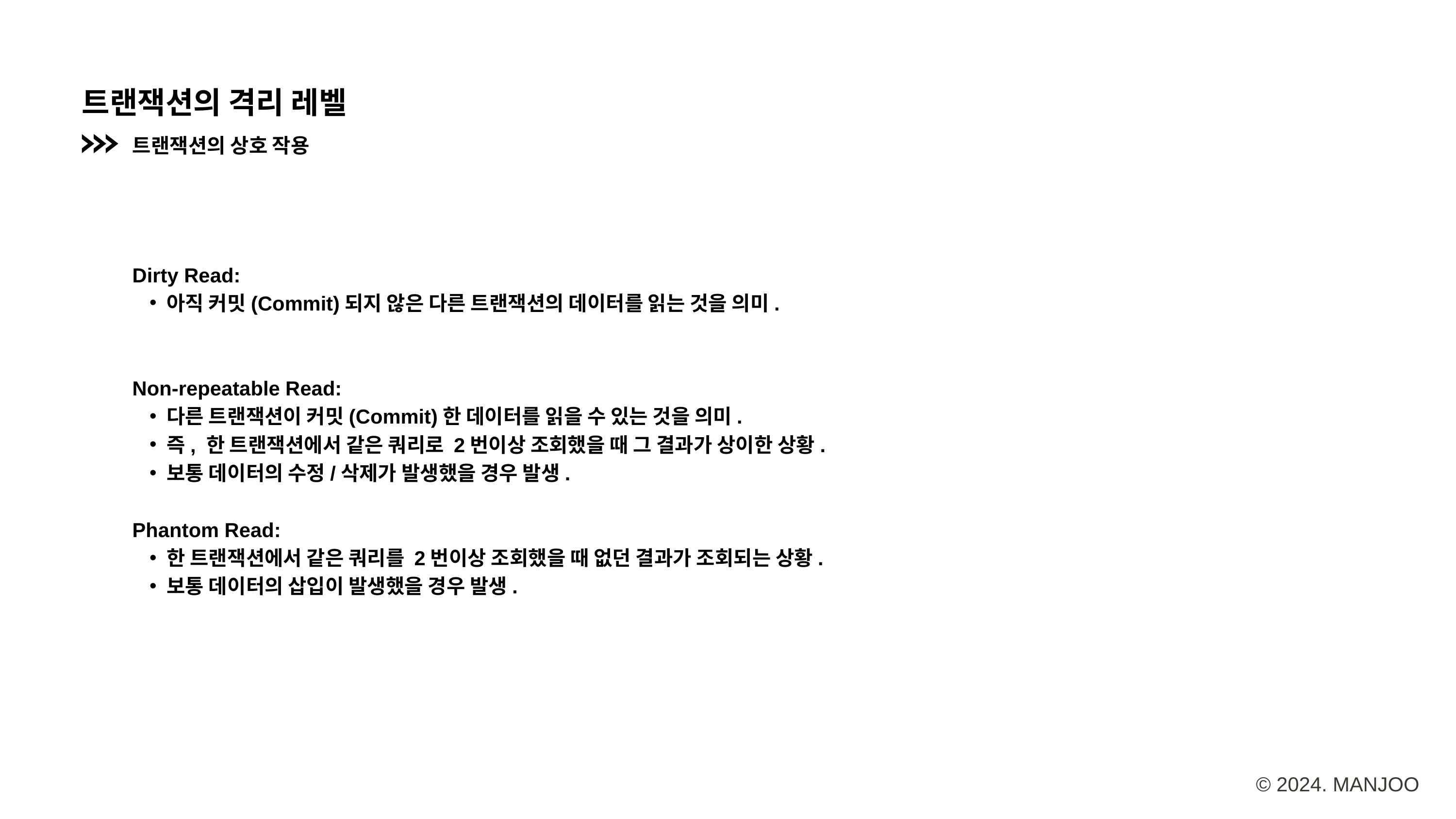

트랜잭션의 격리 레벨

트랜잭션의 상호 작용

Dirty Read:
아직 커밋(Commit)되지 않은 다른 트랜잭션의 데이터를 읽는 것을 의미.

Non-repeatable Read:
다른 트랜잭션이 커밋(Commit)한 데이터를 읽을 수 있는 것을 의미.
즉, 한 트랜잭션에서 같은 쿼리로 2번이상 조회했을 때 그 결과가 상이한 상황.
보통 데이터의 수정/삭제가 발생했을 경우 발생.

Phantom Read:
한 트랜잭션에서 같은 쿼리를 2번이상 조회했을 때 없던 결과가 조회되는 상황.
보통 데이터의 삽입이 발생했을 경우 발생.
© 2024. MANJOO